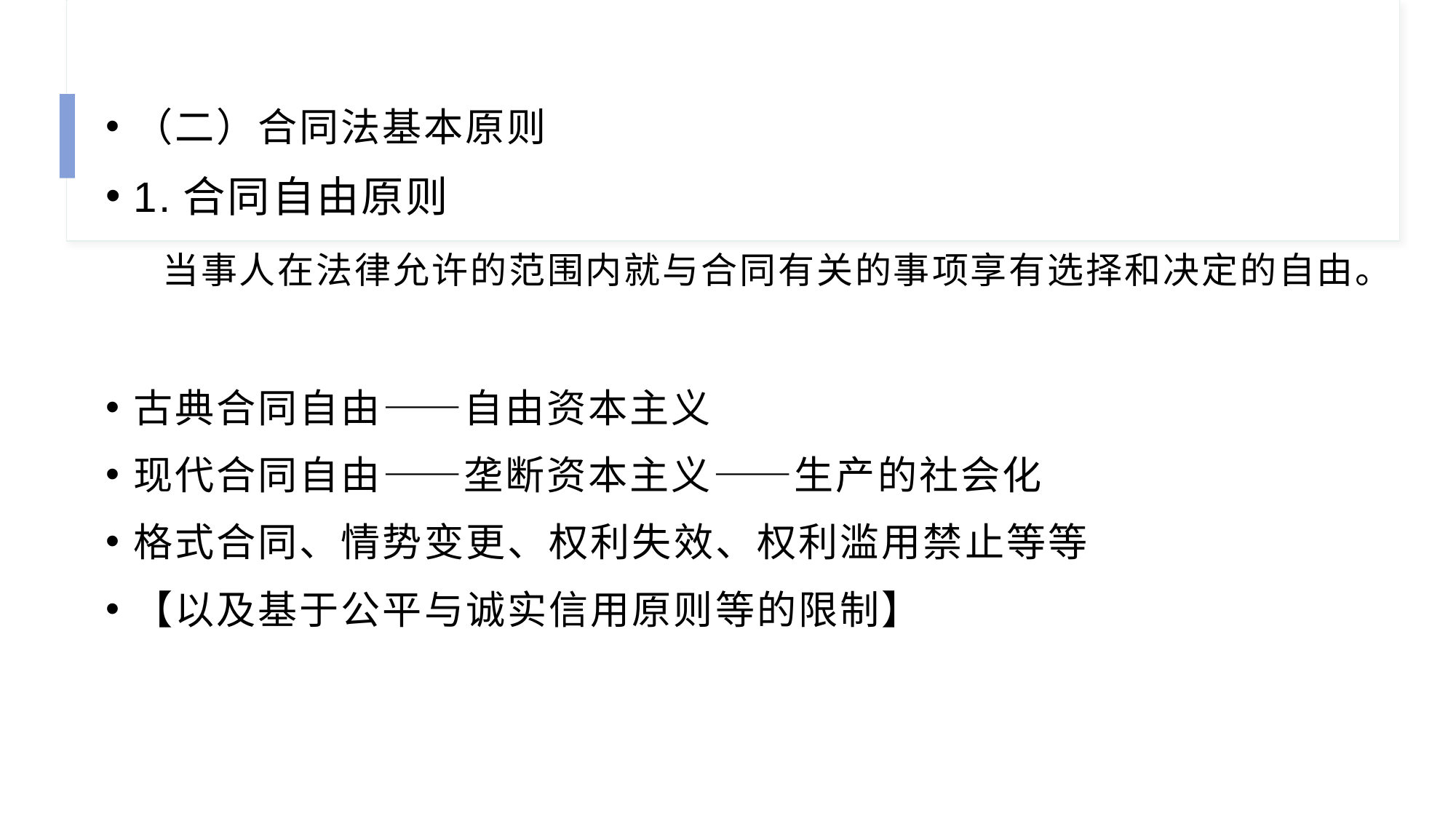

（二）合同法基本原则
1.合同自由原则
    当事人在法律允许的范围内就与合同有关的事项享有选择和决定的自由。

古典合同自由——自由资本主义
现代合同自由——垄断资本主义——生产的社会化
格式合同、情势变更、权利失效、权利滥用禁止等等
【以及基于公平与诚实信用原则等的限制】